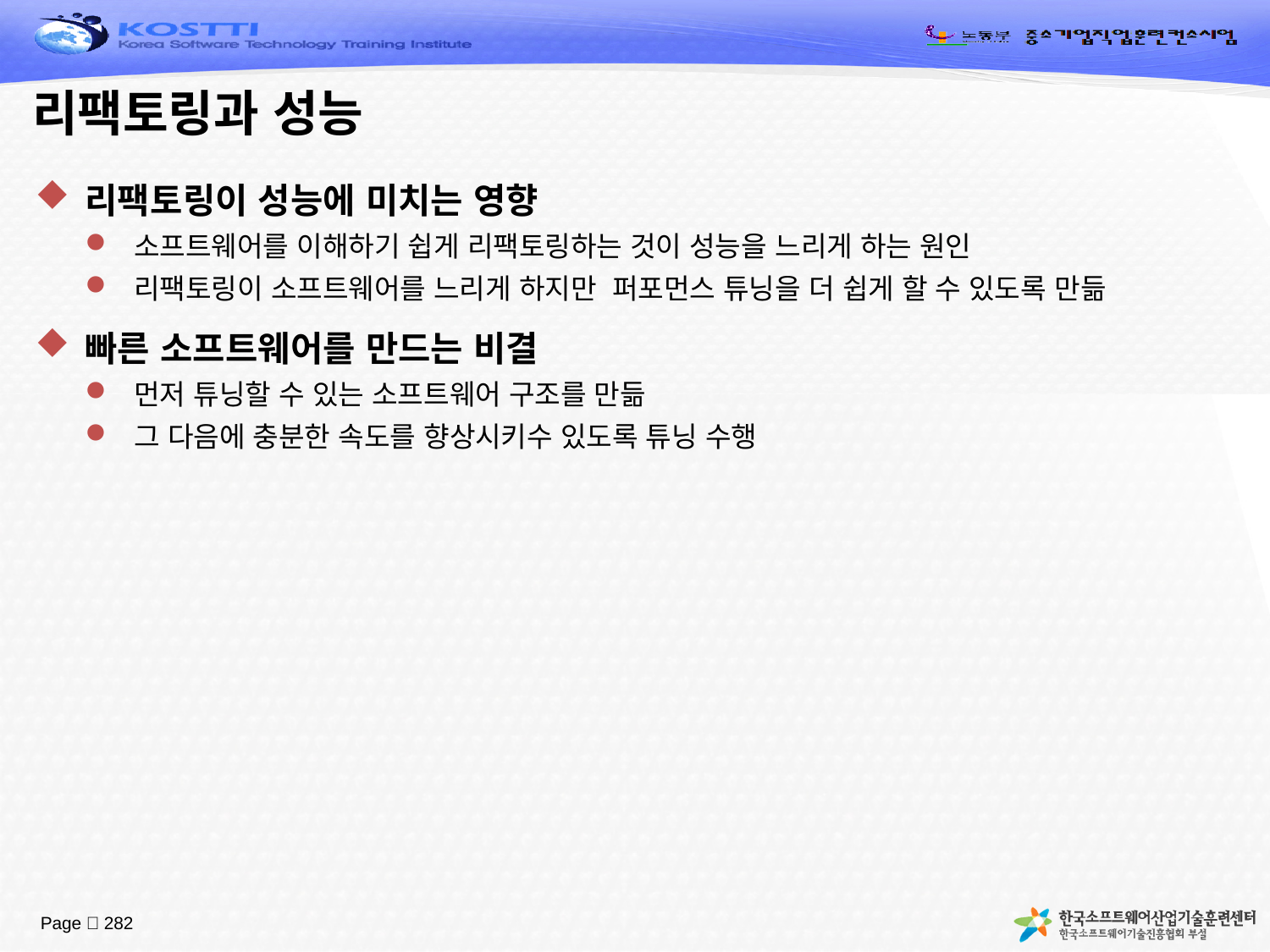

# 리팩토링과 성능
리팩토링이 성능에 미치는 영향
소프트웨어를 이해하기 쉽게 리팩토링하는 것이 성능을 느리게 하는 원인
리팩토링이 소프트웨어를 느리게 하지만  퍼포먼스 튜닝을 더 쉽게 할 수 있도록 만듦
빠른 소프트웨어를 만드는 비결
먼저 튜닝할 수 있는 소프트웨어 구조를 만듦
그 다음에 충분한 속도를 향상시키수 있도록 튜닝 수행